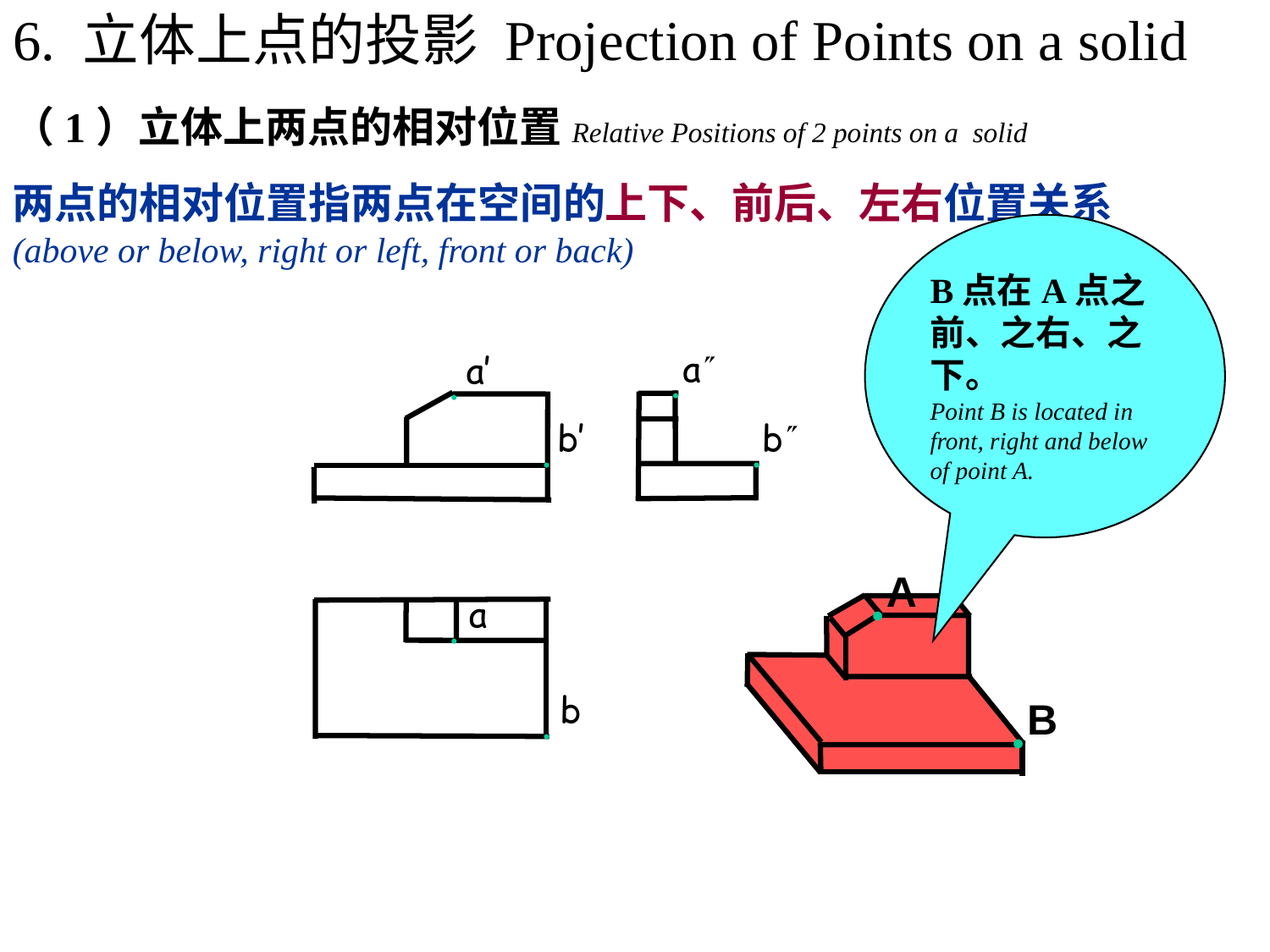

6. 立体上点的投影 Projection of Points on a solid
（1）立体上两点的相对位置Relative Positions of 2 points on a  solid
两点的相对位置指两点在空间的上下、前后、左右位置关系(above or below, right or left, front or back)
B点在A点之前、之右、之下。
Point B is located in front, right and below of point A.
a″
●
a’
●

b’
●
b″
●
A
●
a
●
b
●
B
●